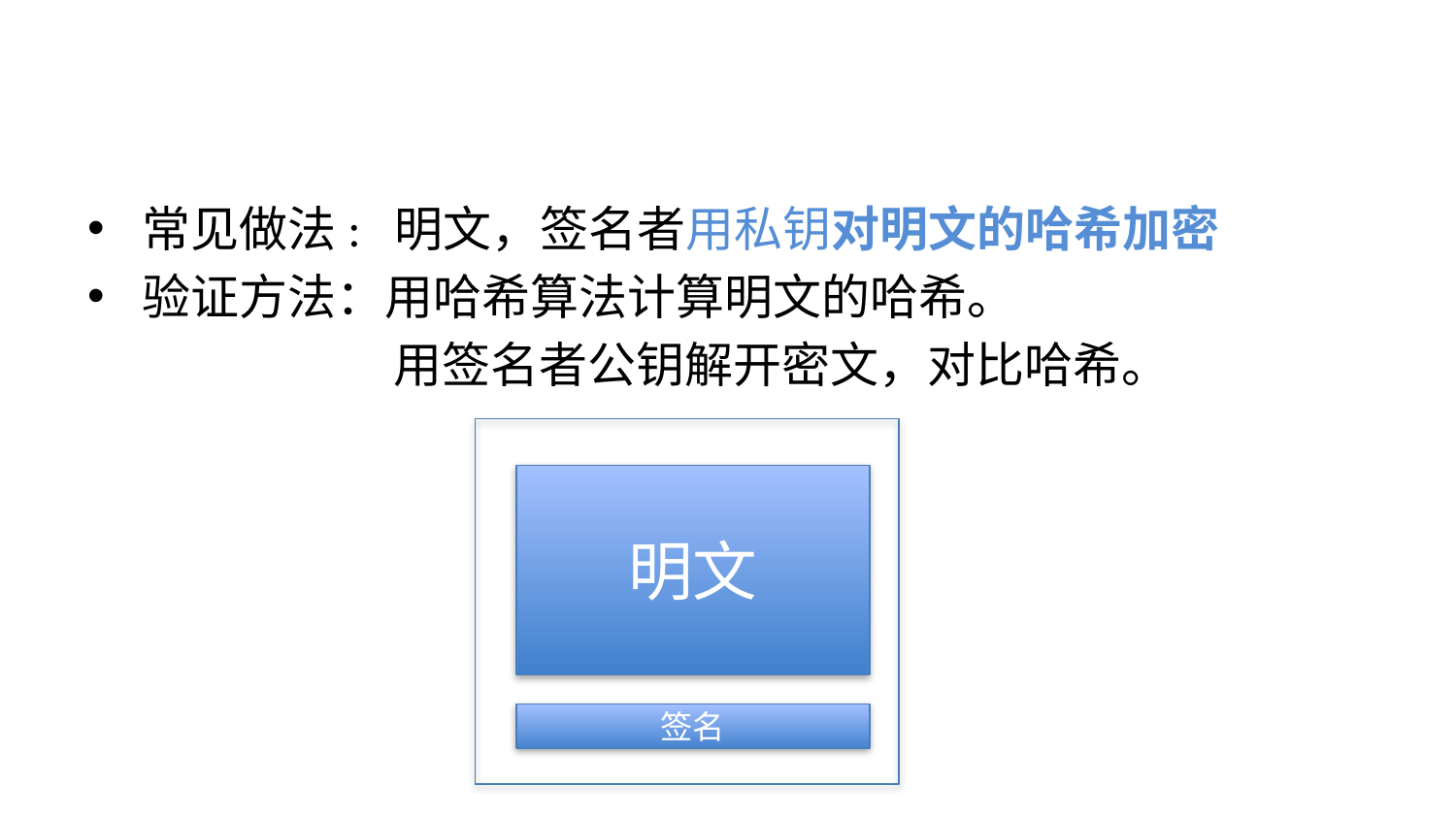

#
常见做法:  明文，签名者用私钥对明文的哈希加密
验证方法：用哈希算法计算明文的哈希。
                           用签名者公钥解开密文，对比哈希。

明文
签名